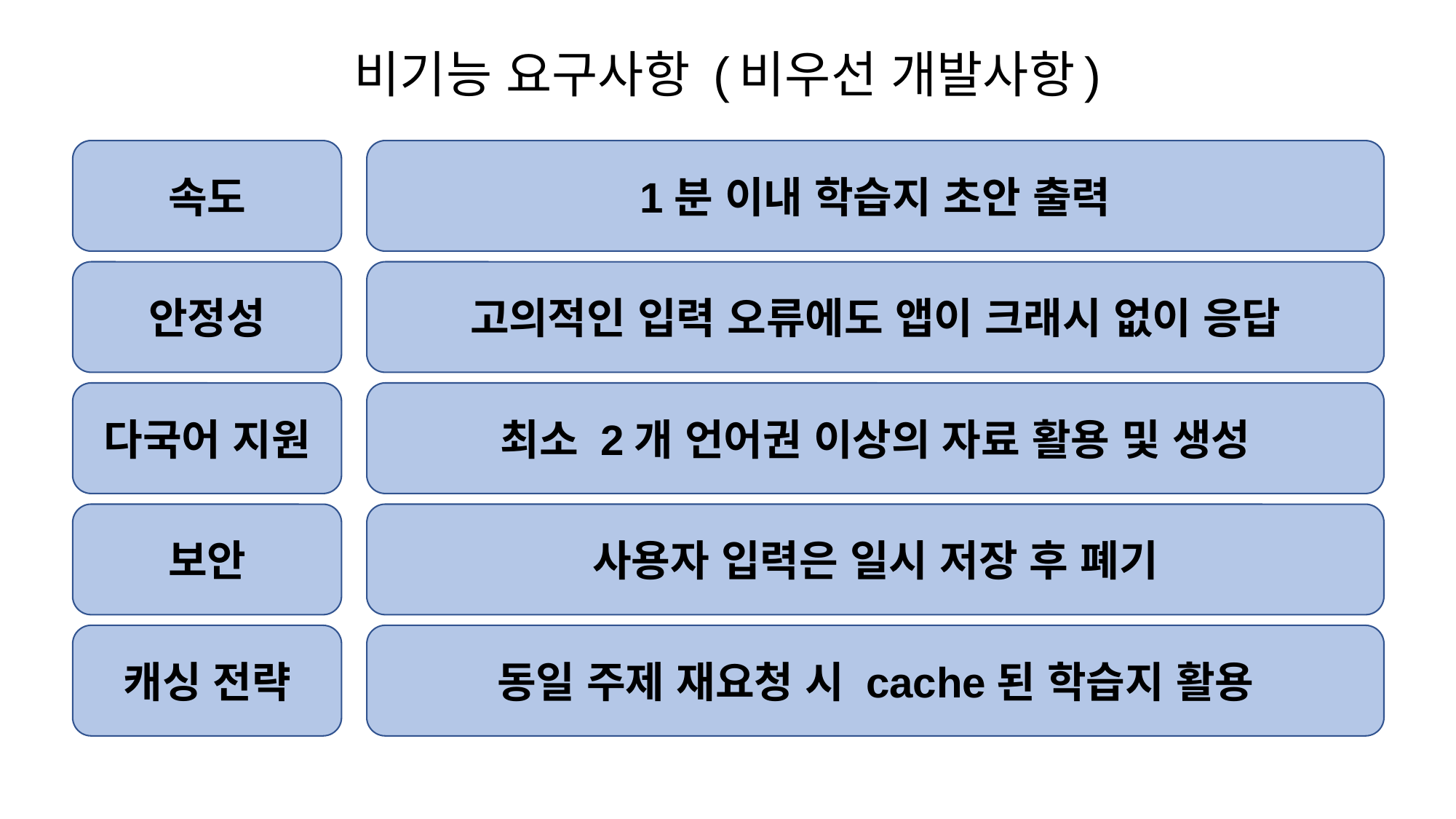

비기능 요구사항 (비우선 개발사항)
속도
1분 이내 학습지 초안 출력
안정성
고의적인 입력 오류에도 앱이 크래시 없이 응답
다국어 지원
최소 2개 언어권 이상의 자료 활용 및 생성
보안
사용자 입력은 일시 저장 후 폐기
캐싱 전략
동일 주제 재요청 시 cache된 학습지 활용